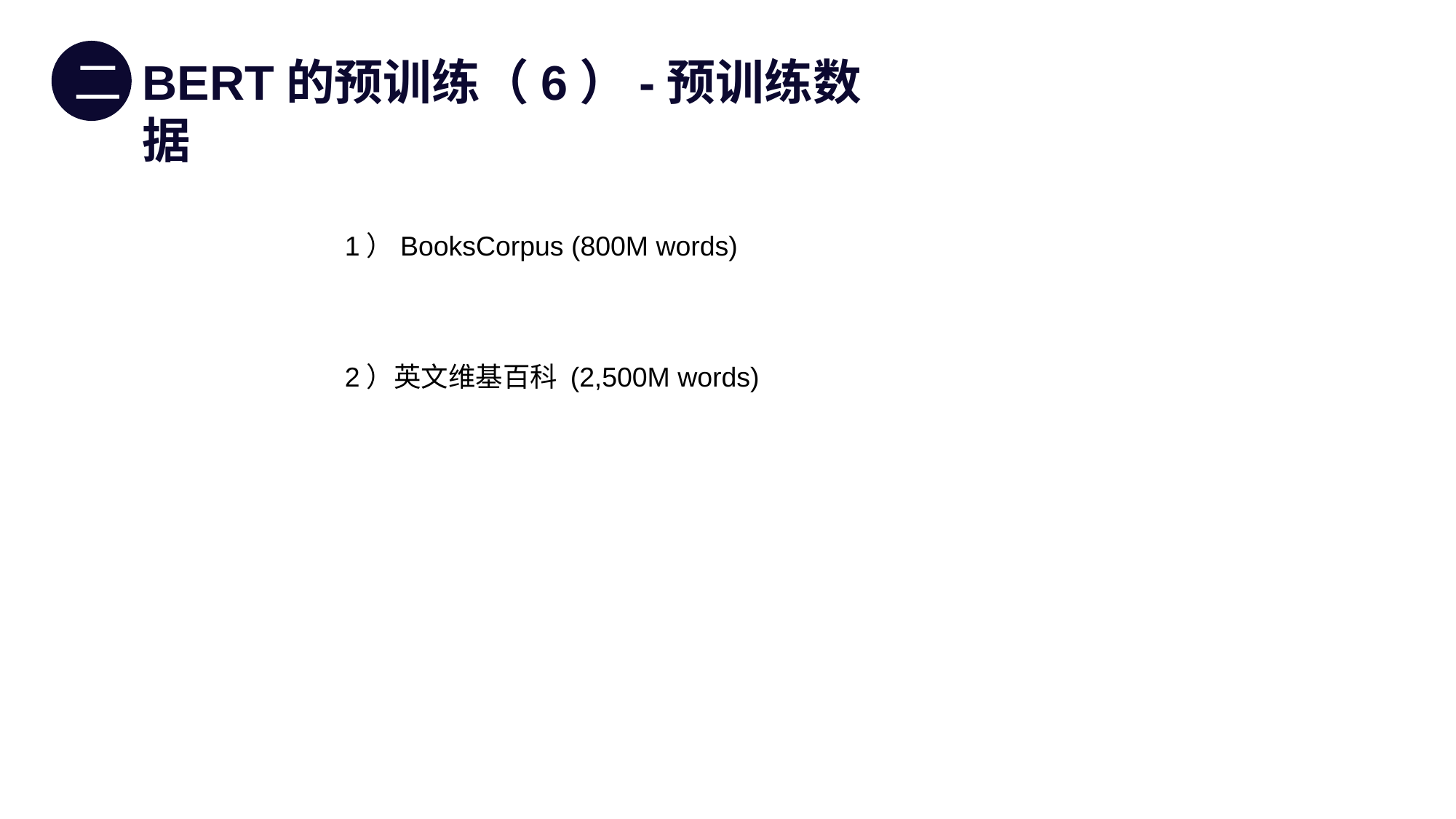

二
BERT的预训练（6）-预训练数据
1）BooksCorpus (800M words)

2）英文维基百科 (2,500M words)